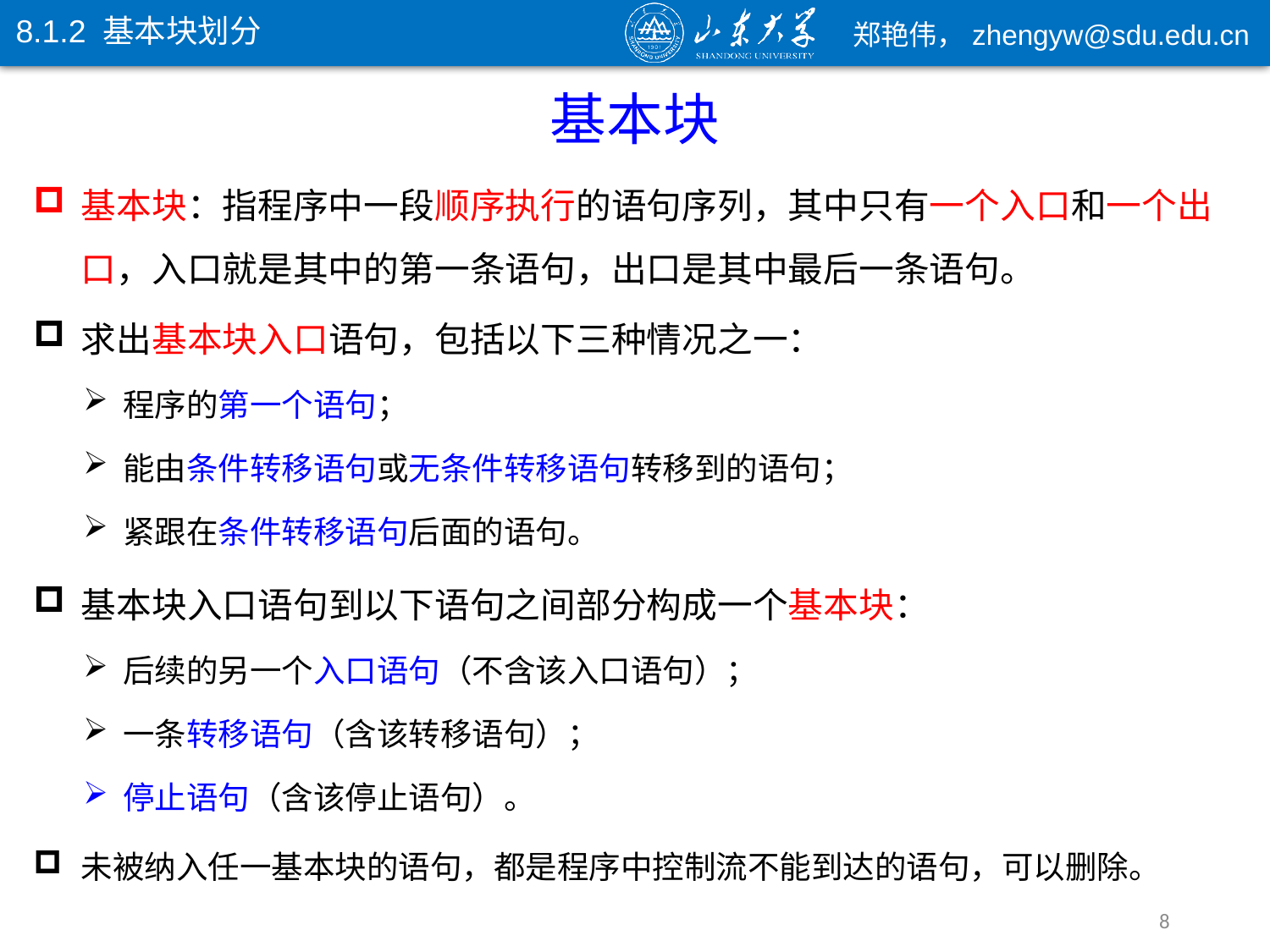

8.1.2 基本块划分
基本块
基本块：指程序中一段顺序执行的语句序列，其中只有一个入口和一个出口，入口就是其中的第一条语句，出口是其中最后一条语句。
求出基本块入口语句，包括以下三种情况之一：
程序的第一个语句；
能由条件转移语句或无条件转移语句转移到的语句；
紧跟在条件转移语句后面的语句。
基本块入口语句到以下语句之间部分构成一个基本块：
后续的另一个入口语句（不含该入口语句）；
一条转移语句（含该转移语句）；
停止语句（含该停止语句）。
未被纳入任一基本块的语句，都是程序中控制流不能到达的语句，可以删除。
8